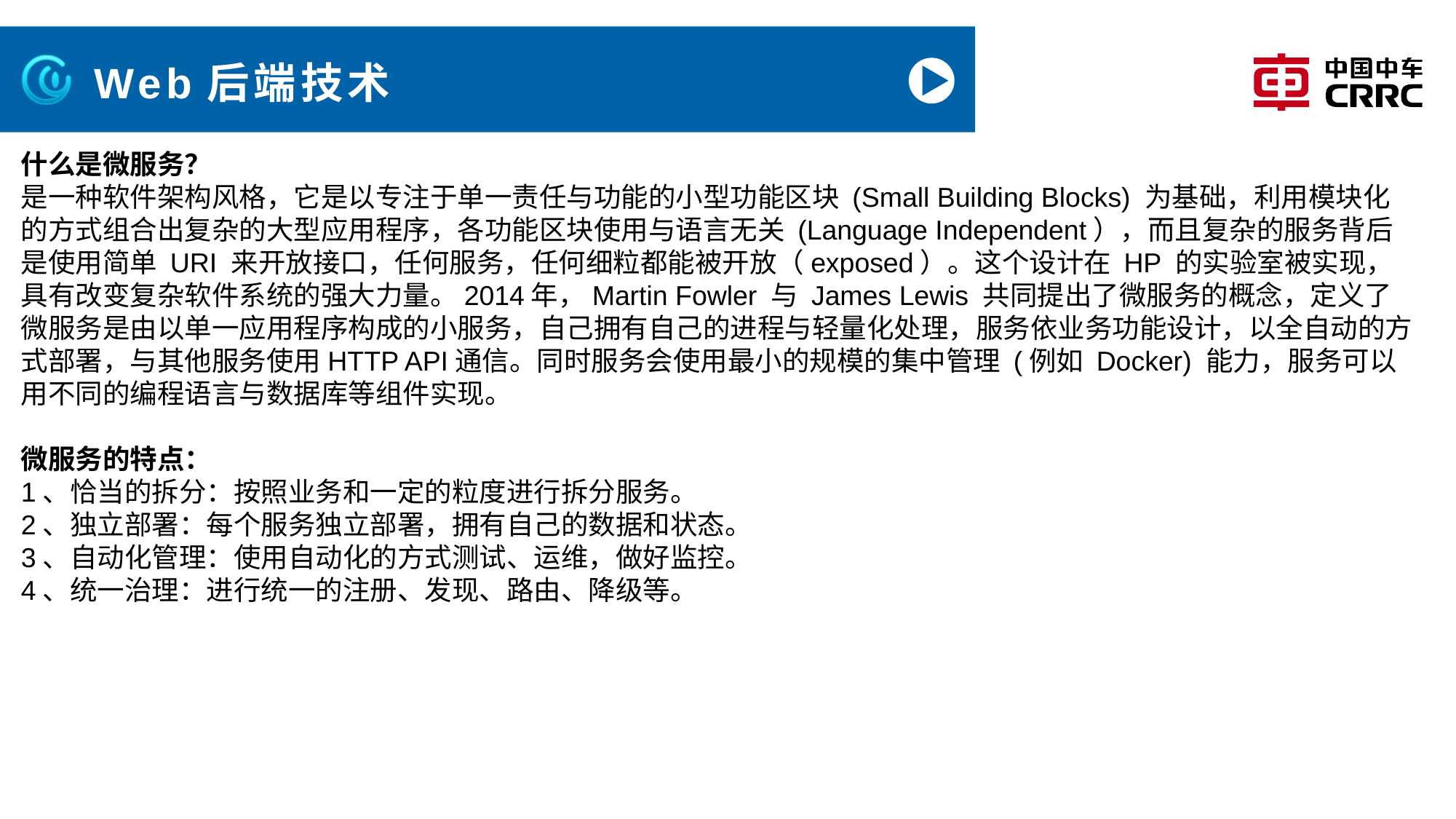

# Web后端技术

什么是微服务？
是一种软件架构风格，它是以专注于单一责任与功能的小型功能区块 (Small Building Blocks) 为基础，利用模块化的方式组合出复杂的大型应用程序，各功能区块使用与语言无关 (Language Independent），而且复杂的服务背后是使用简单 URI 来开放接口，任何服务，任何细粒都能被开放（exposed）。这个设计在 HP 的实验室被实现，具有改变复杂软件系统的强大力量。2014年，Martin Fowler 与 James Lewis 共同提出了微服务的概念，定义了微服务是由以单一应用程序构成的小服务，自己拥有自己的进程与轻量化处理，服务依业务功能设计，以全自动的方式部署，与其他服务使用HTTP API通信。同时服务会使用最小的规模的集中管理 (例如 Docker) 能力，服务可以用不同的编程语言与数据库等组件实现。

微服务的特点：
1、恰当的拆分：按照业务和一定的粒度进行拆分服务。
2、独立部署：每个服务独立部署，拥有自己的数据和状态。
3、自动化管理：使用自动化的方式测试、运维，做好监控。
4、统一治理：进行统一的注册、发现、路由、降级等。
72